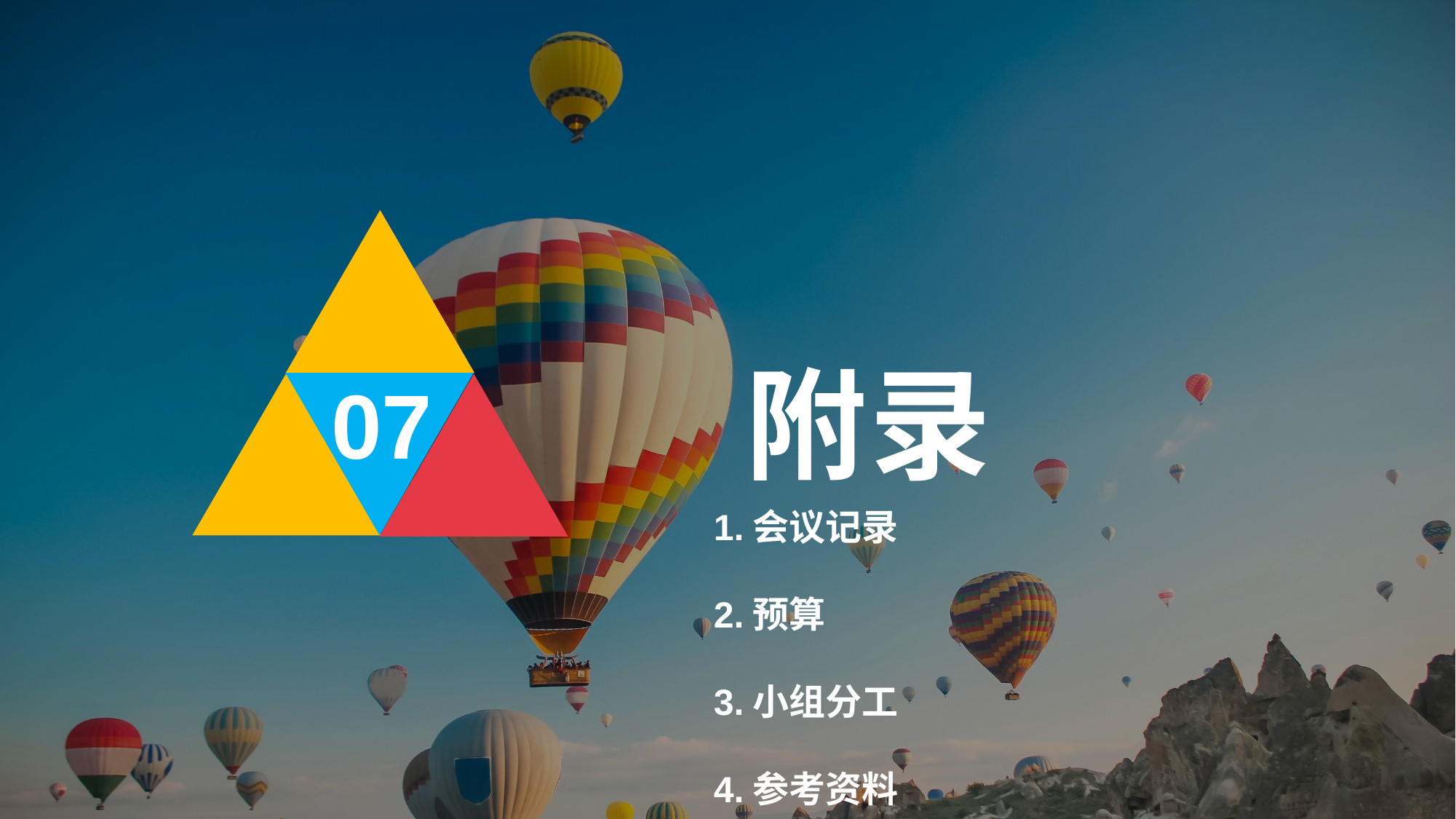

# 附录
07
1.会议记录

2.预算

3.小组分工

4.参考资料